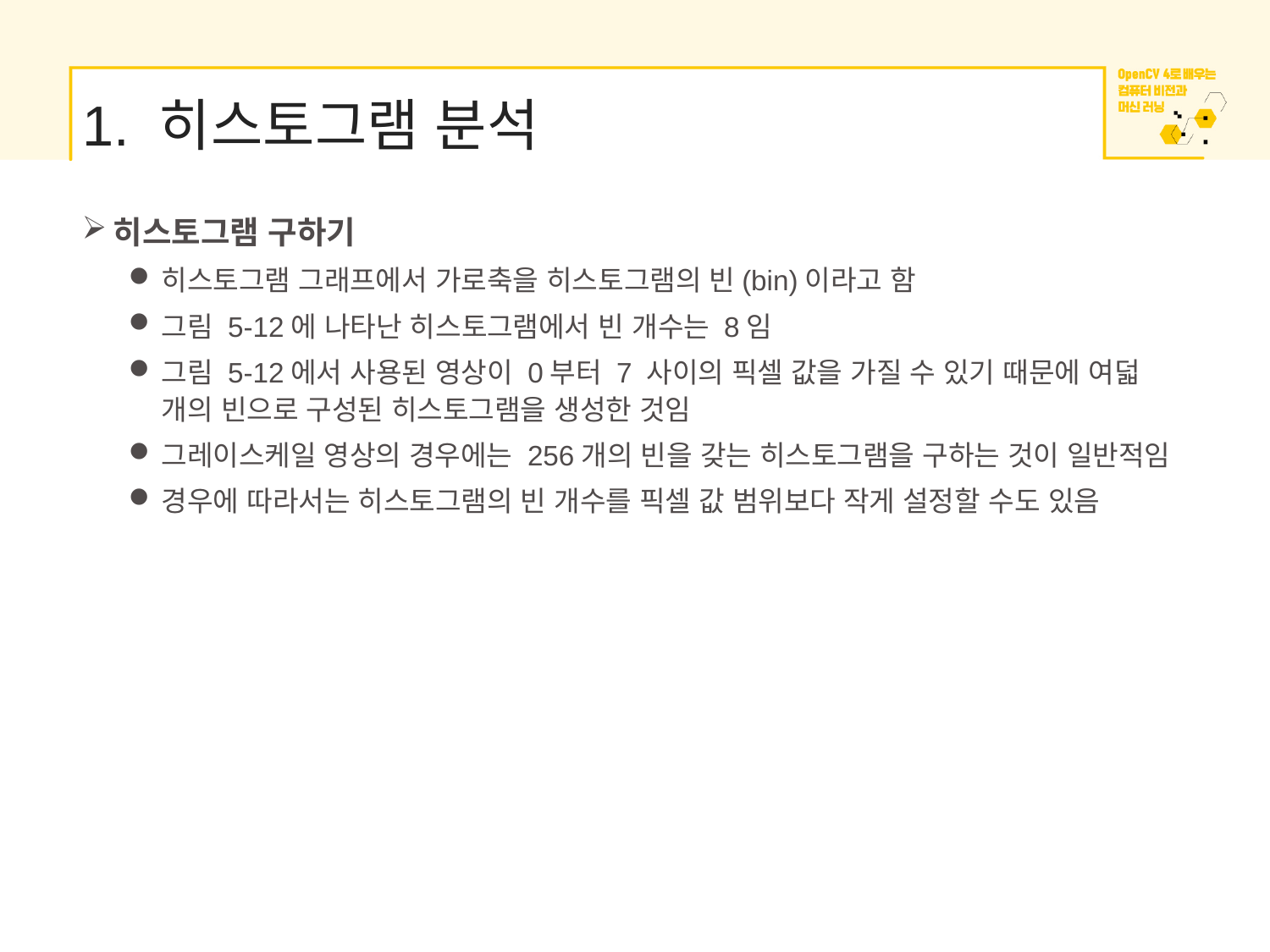

# 1. 히스토그램 분석
히스토그램 구하기
히스토그램 그래프에서 가로축을 히스토그램의 빈(bin)이라고 함
그림 5-12에 나타난 히스토그램에서 빈 개수는 8임
그림 5-12에서 사용된 영상이 0부터 7 사이의 픽셀 값을 가질 수 있기 때문에 여덟 개의 빈으로 구성된 히스토그램을 생성한 것임
그레이스케일 영상의 경우에는 256개의 빈을 갖는 히스토그램을 구하는 것이 일반적임
경우에 따라서는 히스토그램의 빈 개수를 픽셀 값 범위보다 작게 설정할 수도 있음